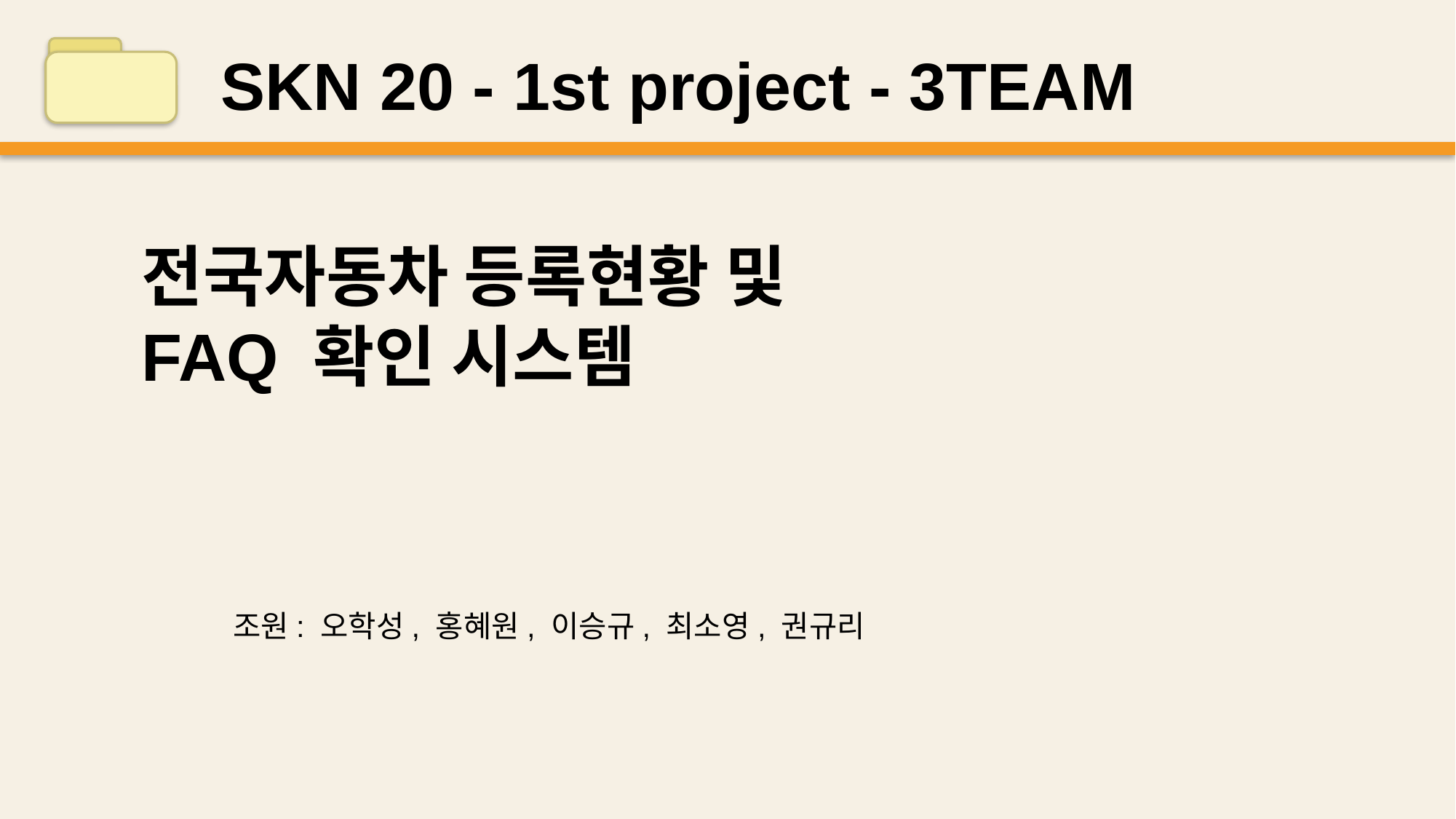

SKN 20 - 1st project - 3TEAM

전국자동차 등록현황 및
FAQ 확인 시스템
조원: 오학성, 홍혜원, 이승규, 최소영, 권규리